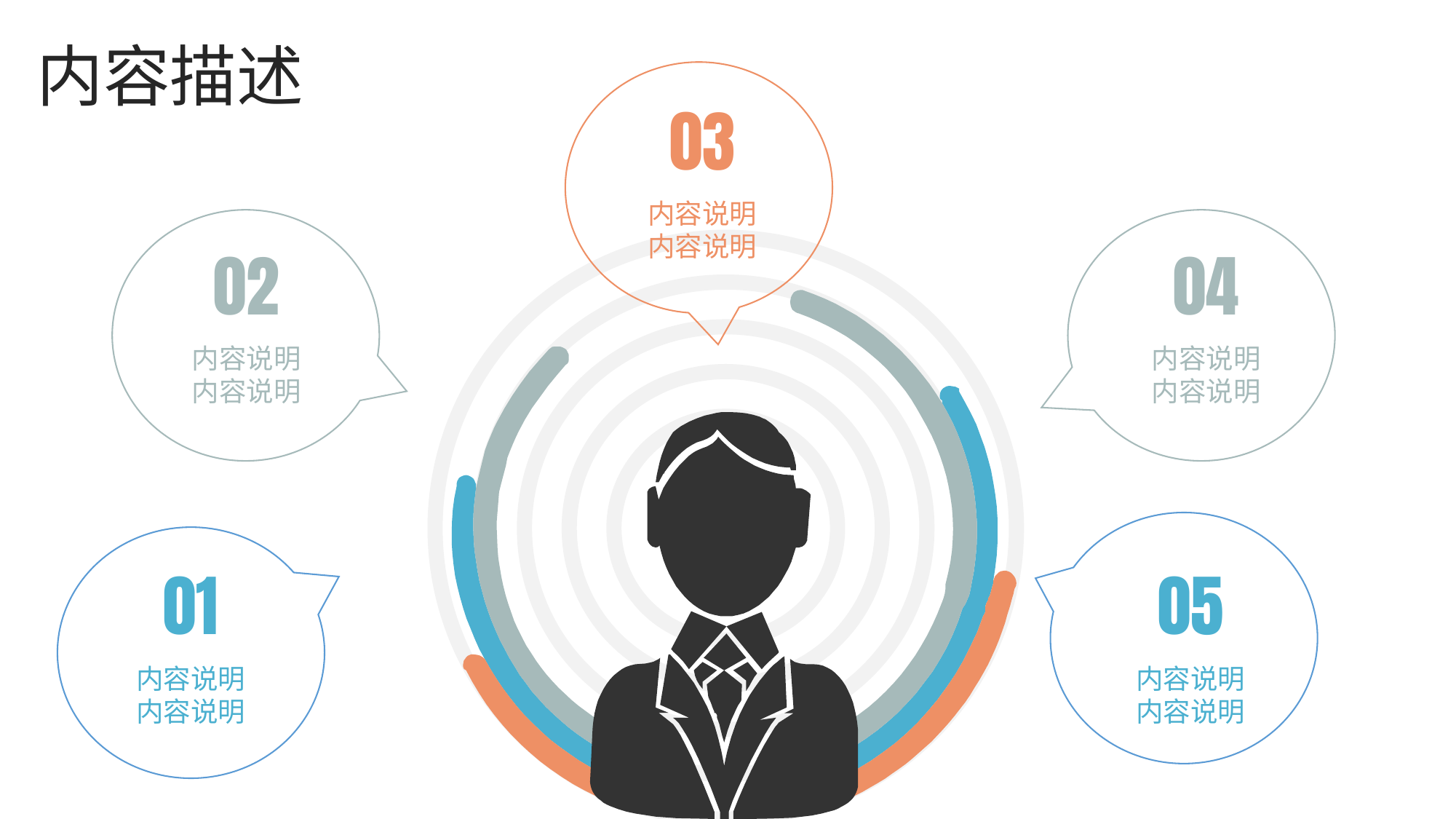

# 内容描述

03
内容说明
内容说明

02
04

内容说明
内容说明
内容说明
内容说明

01
05

内容说明
内容说明
内容说明
内容说明